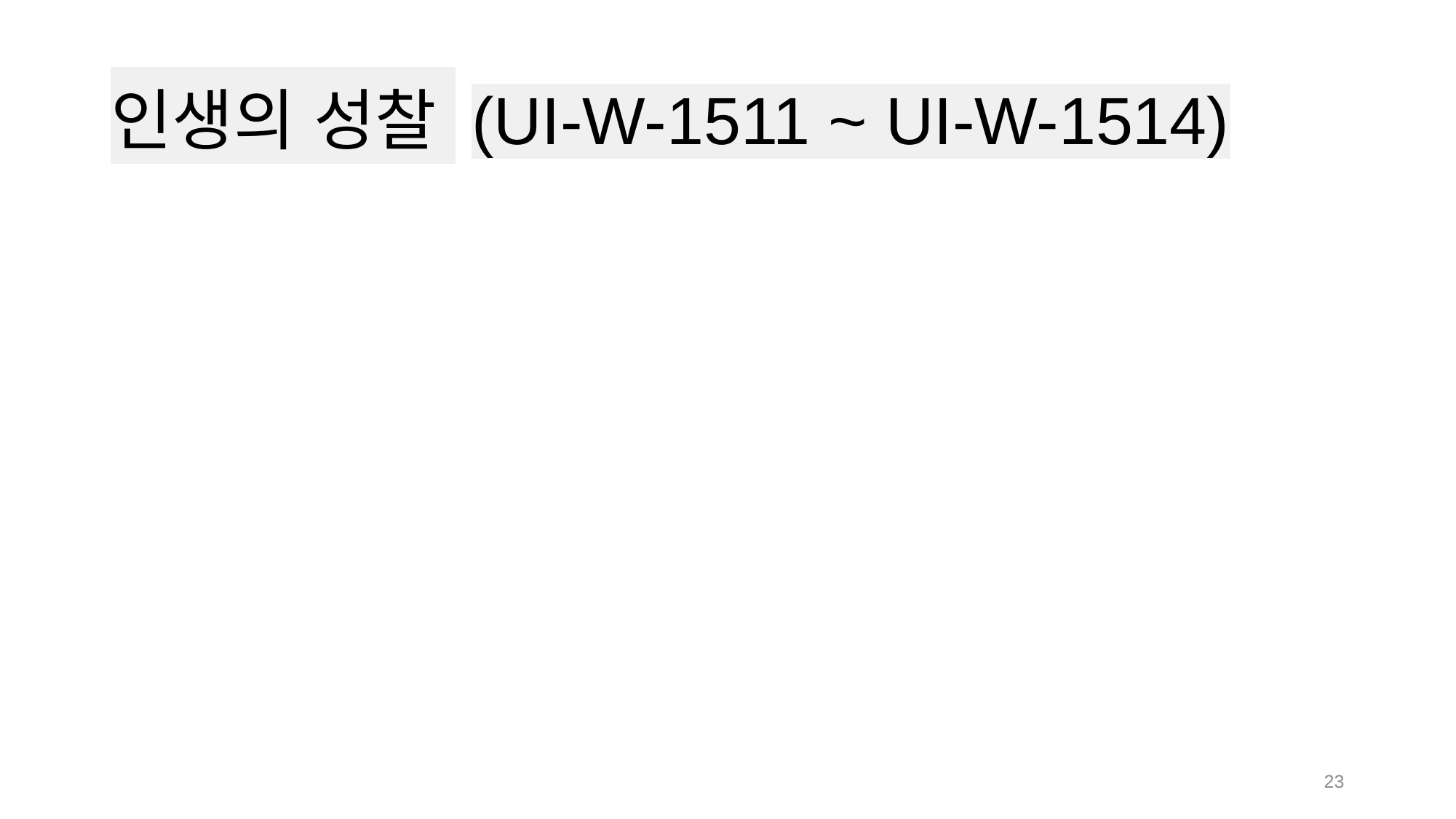

# 인생의 성찰 (UI-W-1511 ~ UI-W-1514)
23